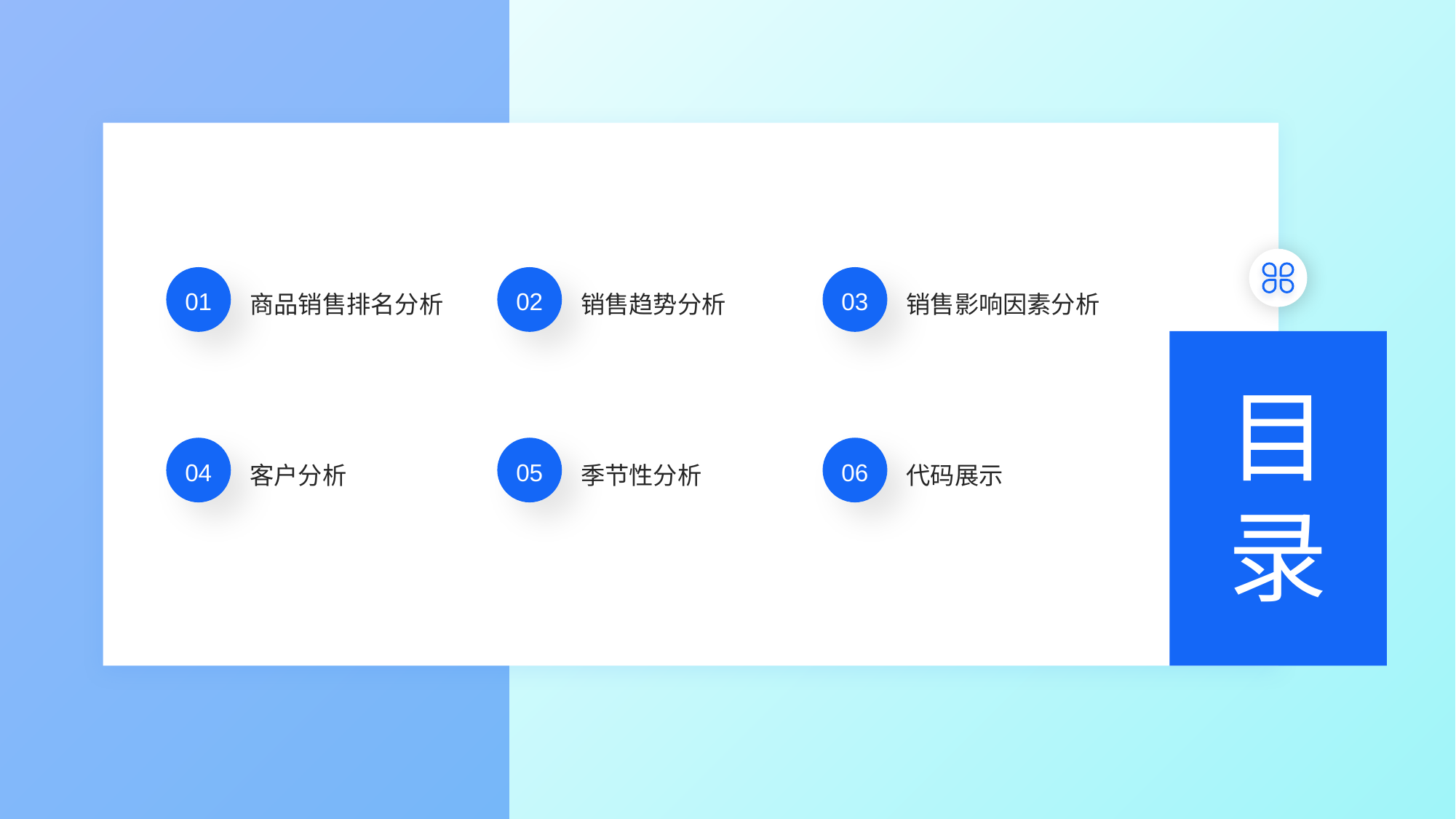

商品销售排名分析
销售趋势分析
销售影响因素分析

01
02
03

目录
客户分析
季节性分析
代码展示

04
05
06